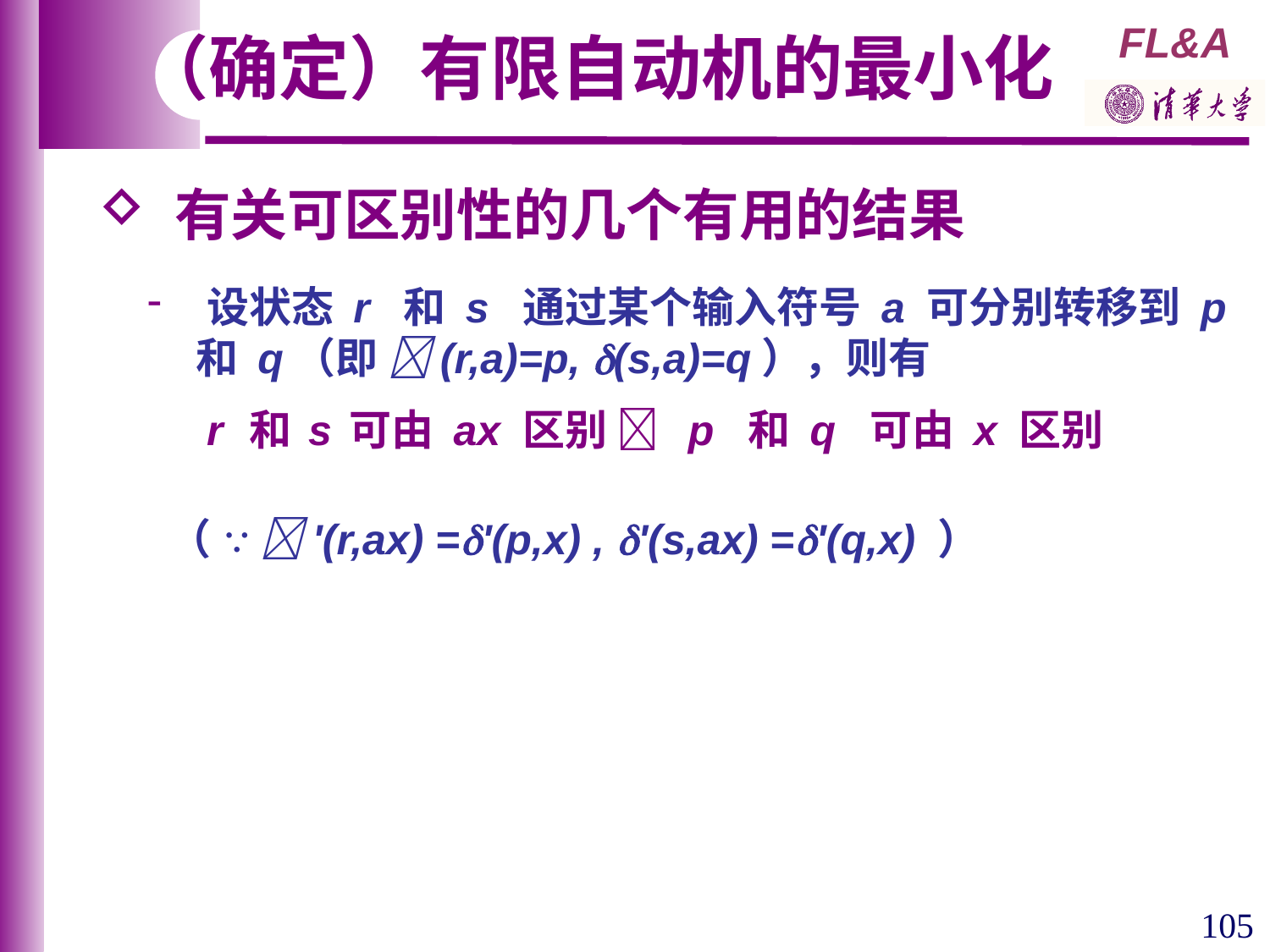

（确定）有限自动机的最小化
 有关可区别性的几个有用的结果

  设状态 r  和 s  通过某个输入符号 a 可分别转移到 p
    和 q（即 δ(r,a)=p, δ(s,a)=q），则有

     r  和 s 可由 ax 区别 ⇒  p  和 q  可由 x 区别
（ ∵ δ'(r,ax) =δ'(p,x) , δ'(s,ax) =δ'(q,x) ）
105